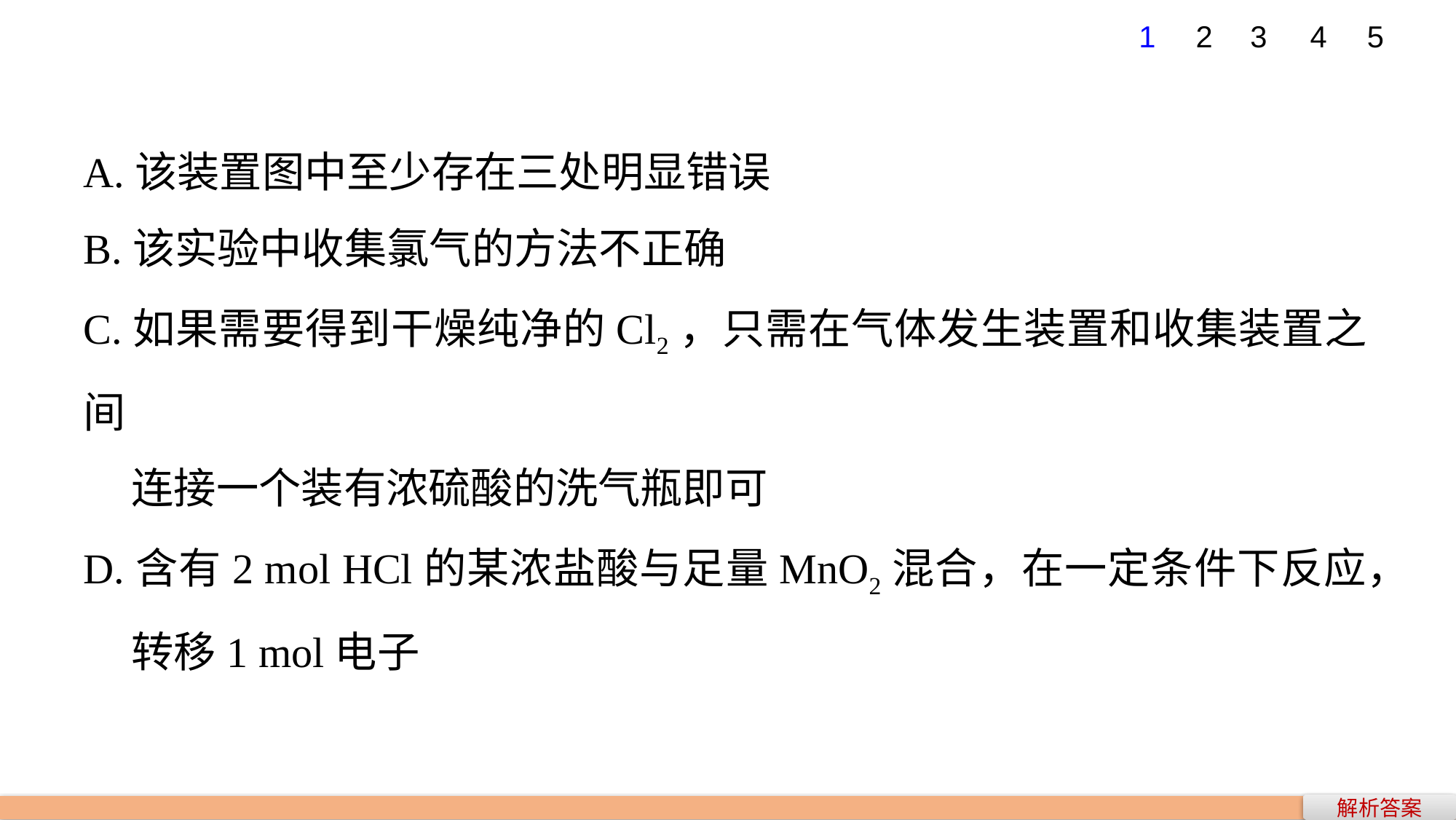

1
2
3
4
5
A.该装置图中至少存在三处明显错误
B.该实验中收集氯气的方法不正确
C.如果需要得到干燥纯净的Cl2，只需在气体发生装置和收集装置之间
    连接一个装有浓硫酸的洗气瓶即可
D.含有2 mol HCl的某浓盐酸与足量MnO2混合，在一定条件下反应，
    转移1 mol电子
解析答案